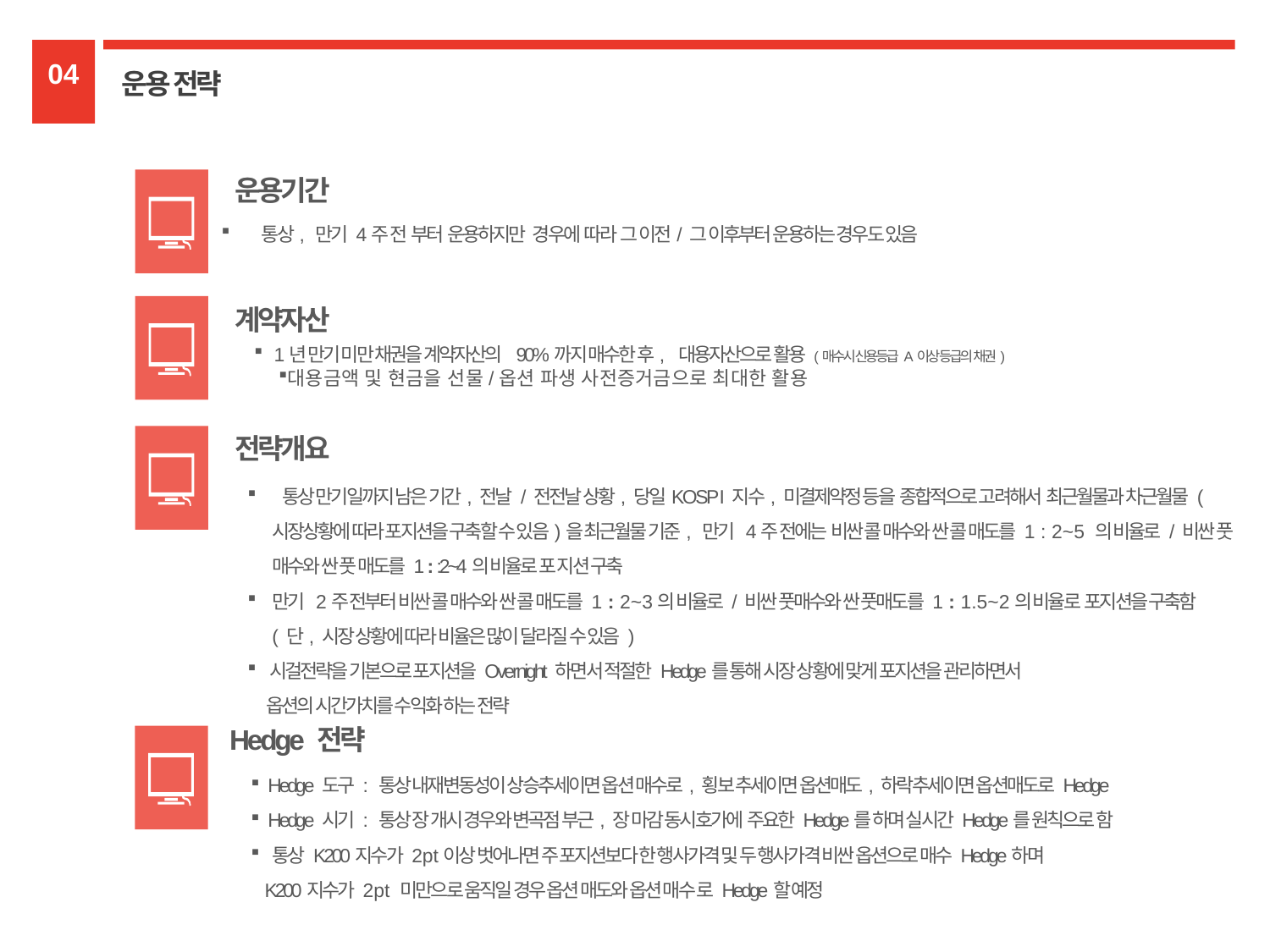

04
운용 전략
운용기간

 통상,  만기 4주 전  부터  운용하지만   경우에  따라  그 이전/ 그 이후부터 운용하는 경우도 있음
계약자산

   1년 만기 미만 채권을 계약자산의   90%까지 매수한 후,   대용자산으로 활용 (매수시 신용등급 A이상 등급의  채권)
대용금액 및 현금을 선물/옵션 파생 사전증거금으로 최대한 활용

전략개요

 통상 만기일까지 남은 기간, 전날 / 전전날 상황, 당일KOSPI 지수, 미결제약정 등을  종합적으로 고려해서  최근월물과 차근월물 (시장상황에 따라 포지션을 구축할 수 있음)을 최근월물 기준,  만기  4주 전에는  비싼 콜 매수와 싼 콜 매도를 1  : 2~5 의 비율로 / 비싼 풋 매수와 싼 풋 매도를 1 : :2~4의 비율로 포 지션 구축
만기  2주 전부터 비싼 콜 매수와 싼 콜 매도를 1 : 2~3의 비율로 / 비싼 풋매수와 싼 풋매도를 1 : 1.5~2의 비율로  포지션을 구축함  ( 단, 시장 상황에 따라 비율은 많이 달라질 수 있음 )
  시걸전략을 기본으로 포지션을 Overnight 하면서 적절한 Hedge를 통해 시장 상황에 맞게 포지션을 관리하면서
    옵션의 시간가치를 수익화 하는 전략
Hedge 전략

  Hedge 도구 :  통상 내재변동성이 상승추세이면 옵션 매수로, 횡보 추세이면 옵션매도, 하락추세이면 옵션매도로 Hedge
  Hedge 시기 :  통상 장 개시 경우와 변곡점 부근, 장 마감 동시호가에  주요한 Hedge를 하며 실시간 Hedge를 원칙으로 함
  통상 K200지수가 2pt이상 벗어나면 주 포지션보다 한 행사가격 및 두 행사가격 비싼 옵션으로 매수 Hedge하며
    K200지수가 2pt 미만으로 움직일 경우 옵션 매도와 옵션 매수 로 Hedge할 예정